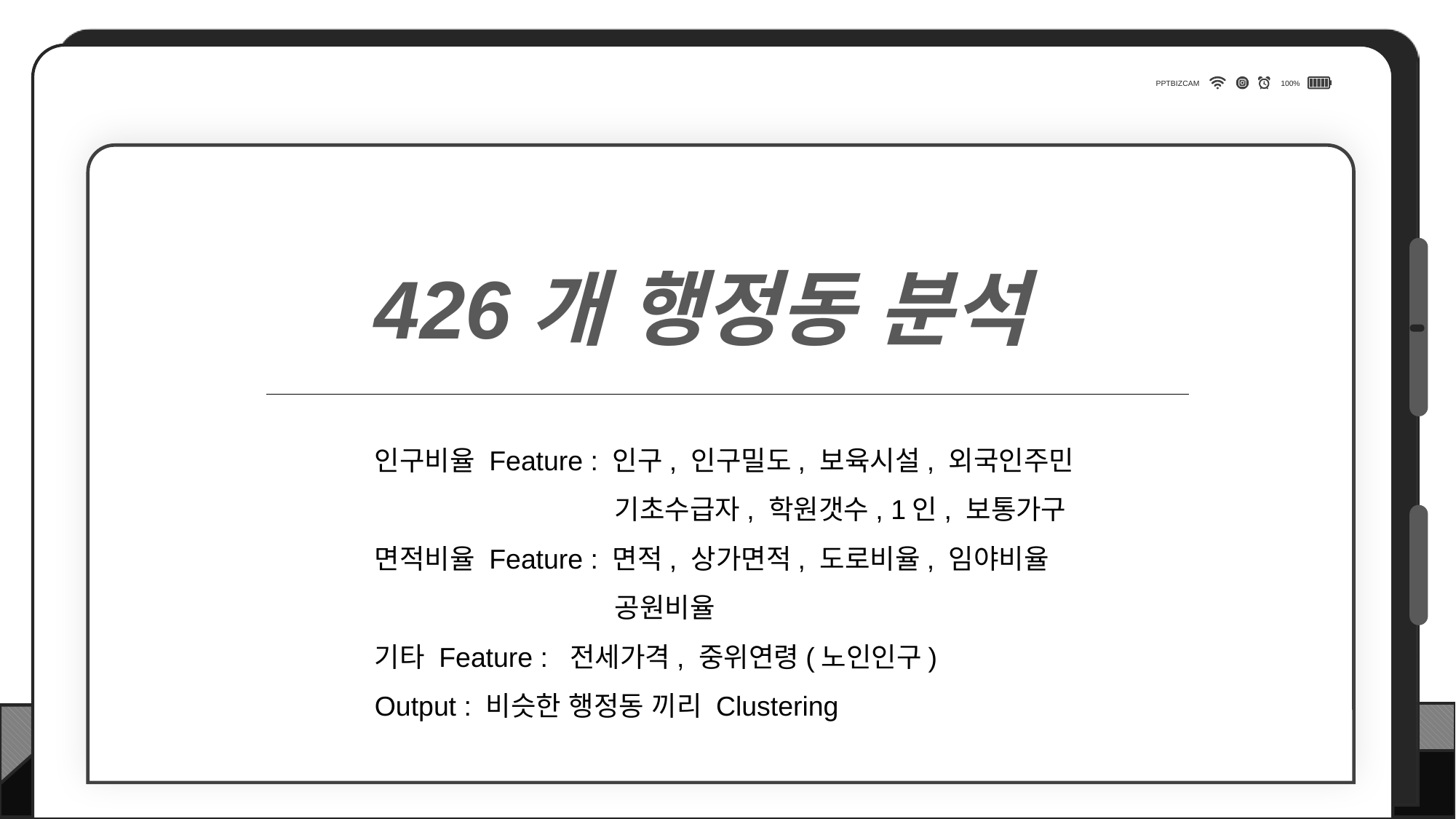

PPTBIZCAM
100%

426개 행정동 분석
인구비율 Feature : 인구, 인구밀도, 보육시설, 외국인주민
		  기초수급자, 학원갯수, 1인, 보통가구
면적비율 Feature : 면적, 상가면적, 도로비율, 임야비율
		  공원비율
기타 Feature :  전세가격, 중위연령(노인인구)
Output : 비슷한 행정동 끼리 Clustering